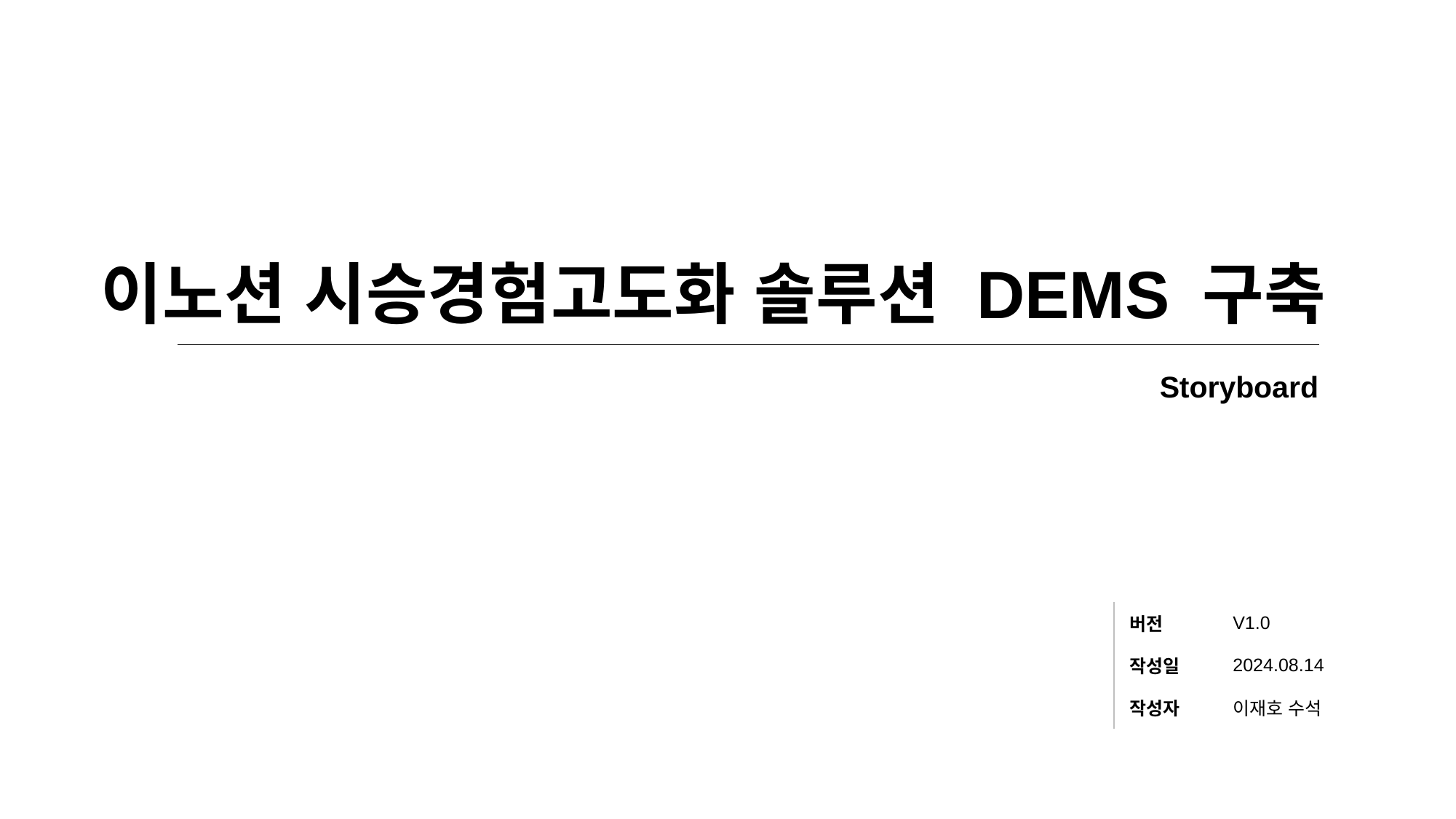

# 이노션 시승경험고도화 솔루션 DEMS 구축
Storyboard
| 버전 | V1.0 |
| --- | --- |
| 작성일 | 2024.08.14 |
| 작성자 | 이재호 수석 |